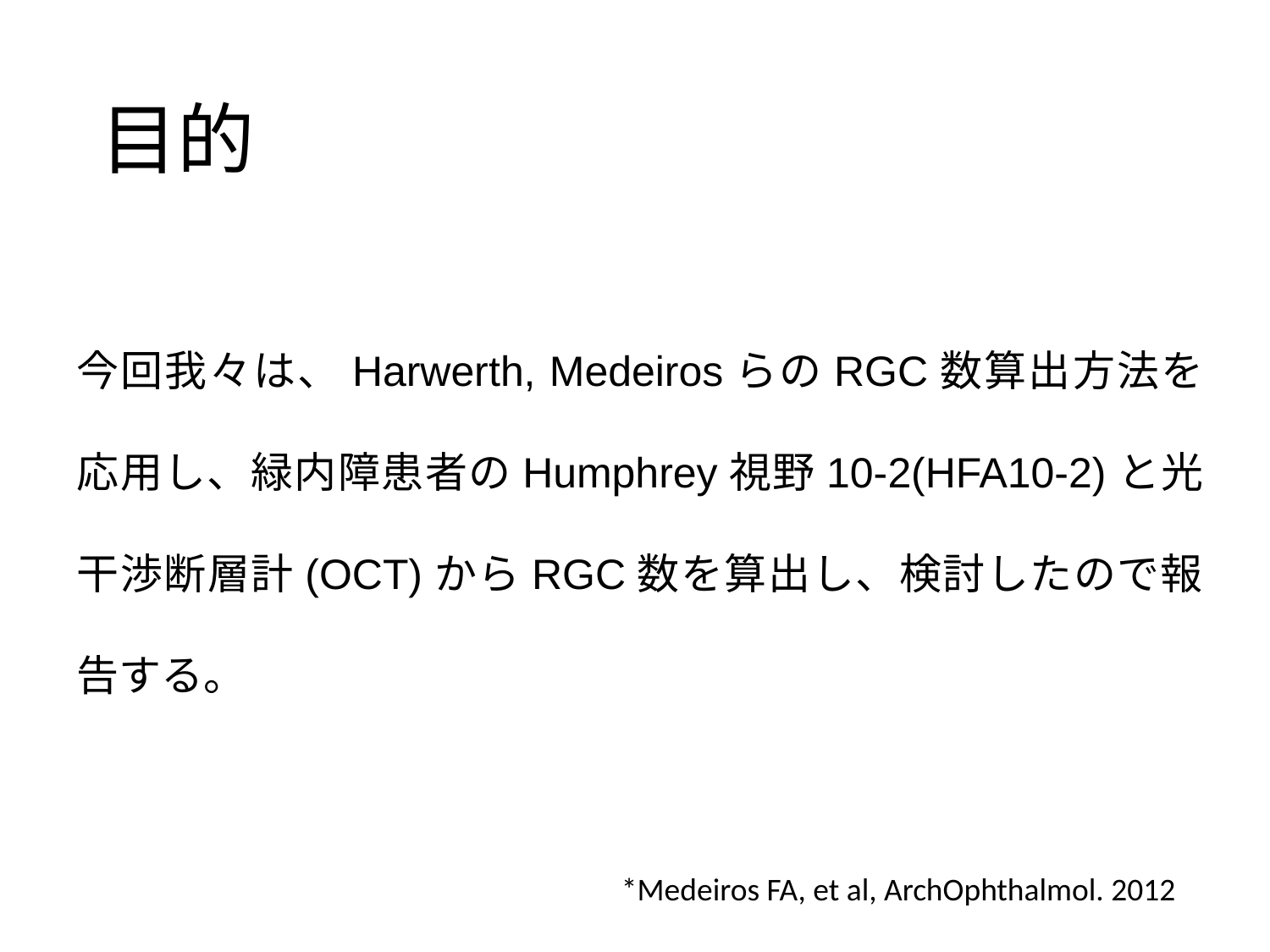

# 目的
今回我々は、Harwerth, MedeirosらのRGC数算出方法を応用し、緑内障患者のHumphrey視野10-2(HFA10-2)と光干渉断層計(OCT)からRGC数を算出し、検討したので報告する。
*Medeiros FA, et al, ArchOphthalmol. 2012